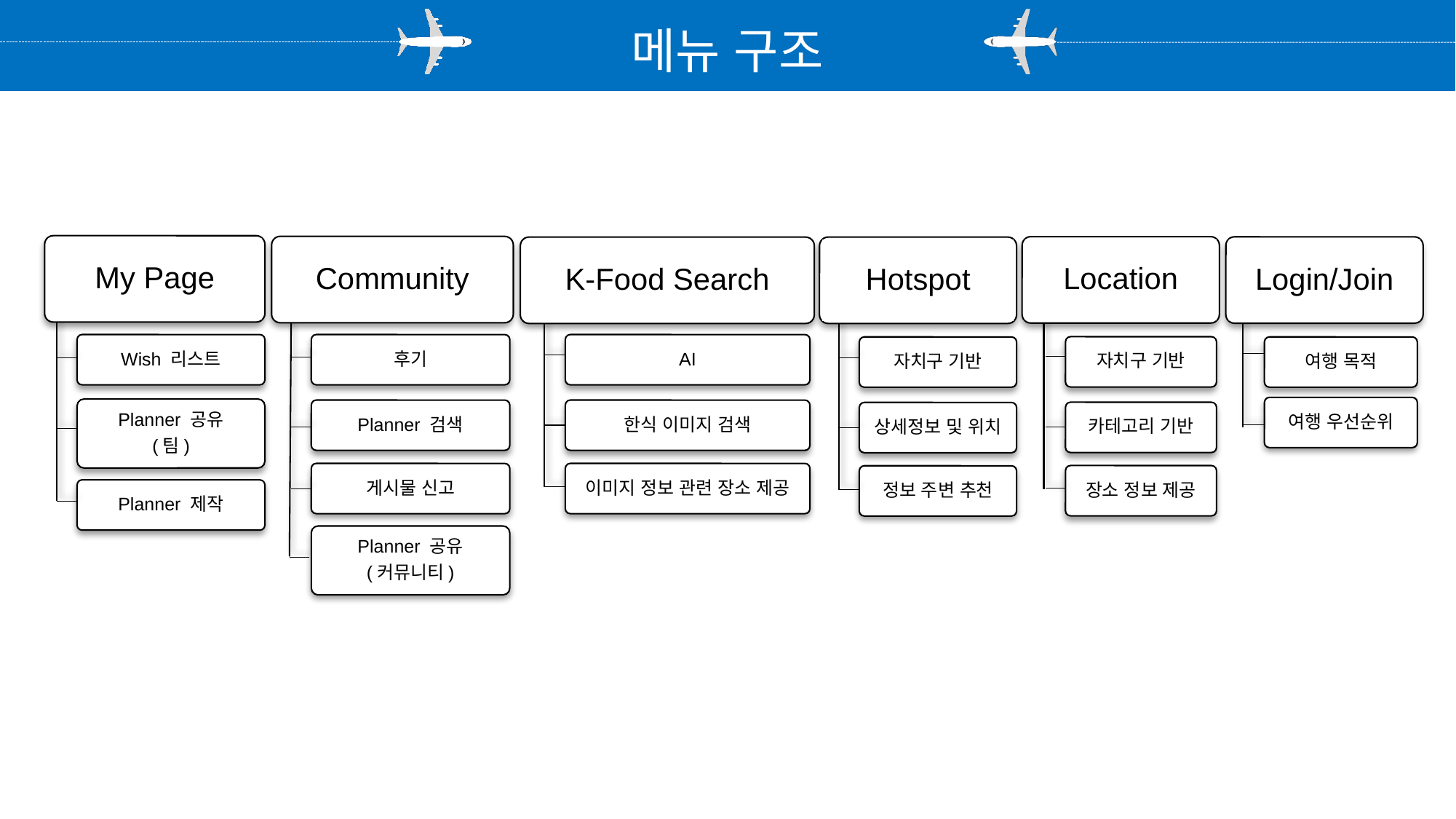

메뉴 구조

My Page

Community

Location

Login/Join

Hotspot

K-Food Search

Wish 리스트

AI

한식 이미지 검색

이미지 정보 관련 장소 제공

후기

자치구 기반

여행 목적

자치구 기반

여행 우선순위

Planner 공유
(팀)

Planner 검색

카테고리 기반

상세정보 및 위치

게시물 신고

장소 정보 제공

정보 주변 추천

Planner 제작

Planner 공유
(커뮤니티)